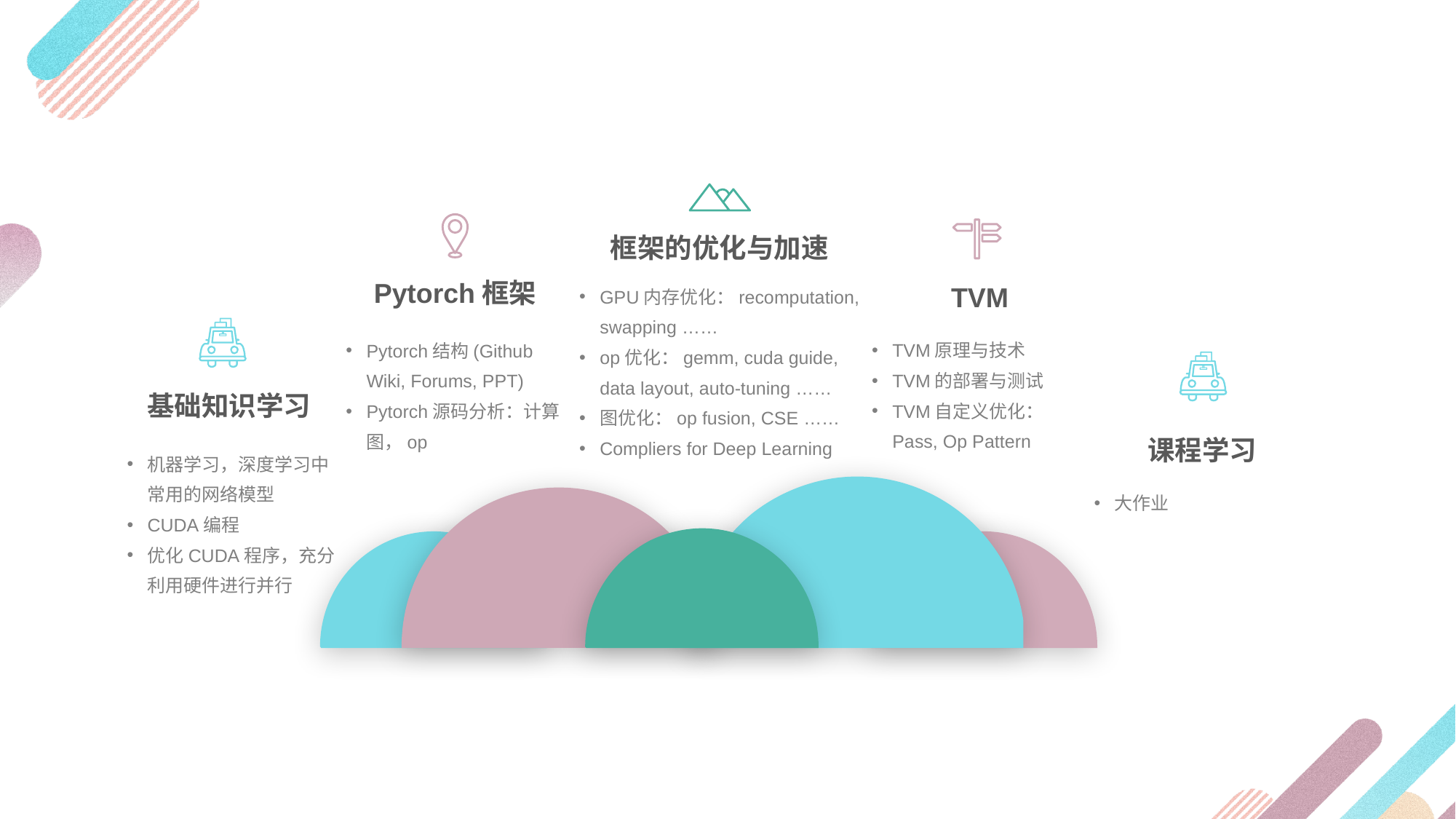

框架的优化与加速
Pytorch框架
GPU内存优化：recomputation, swapping ……
op优化：gemm, cuda guide, data layout, auto-tuning ……
图优化：op fusion, CSE ……
Compliers for Deep Learning
TVM

TVM原理与技术
TVM的部署与测试
TVM自定义优化：Pass, Op Pattern

Pytorch结构(Github Wiki, Forums, PPT)
Pytorch源码分析：计算图，op

基础知识学习
课程学习
机器学习，深度学习中常用的网络模型
CUDA编程
优化CUDA程序，充分利用硬件进行并行

大作业